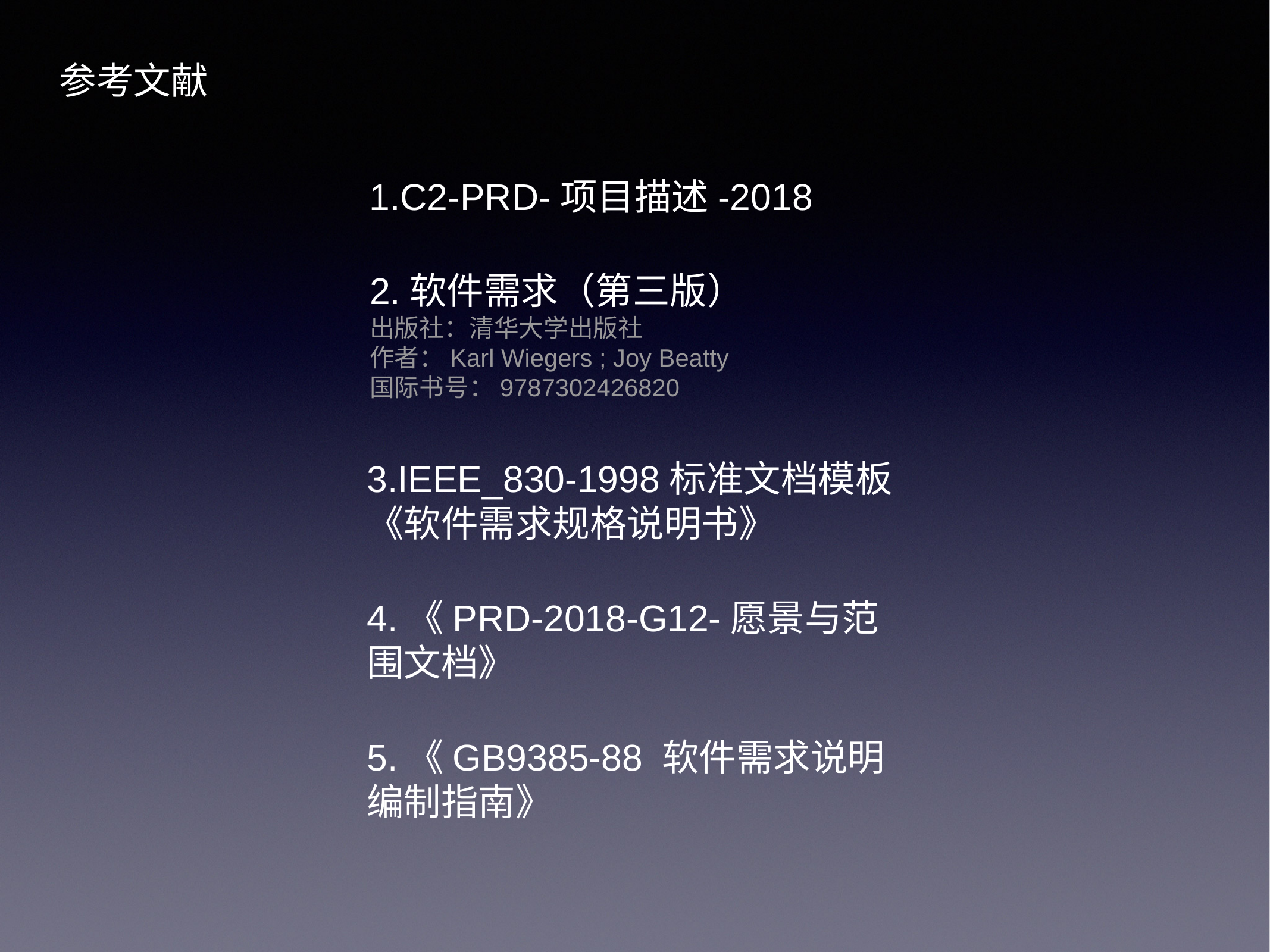

参考文献
1.C2-PRD-项目描述-2018
2.软件需求（第三版）
出版社：清华大学出版社
作者：Karl Wiegers ; Joy Beatty
国际书号：9787302426820
3.IEEE_830-1998标准文档模板《软件需求规格说明书》
4.《PRD-2018-G12-愿景与范围文档》
5.《GB9385-88 软件需求说明编制指南》